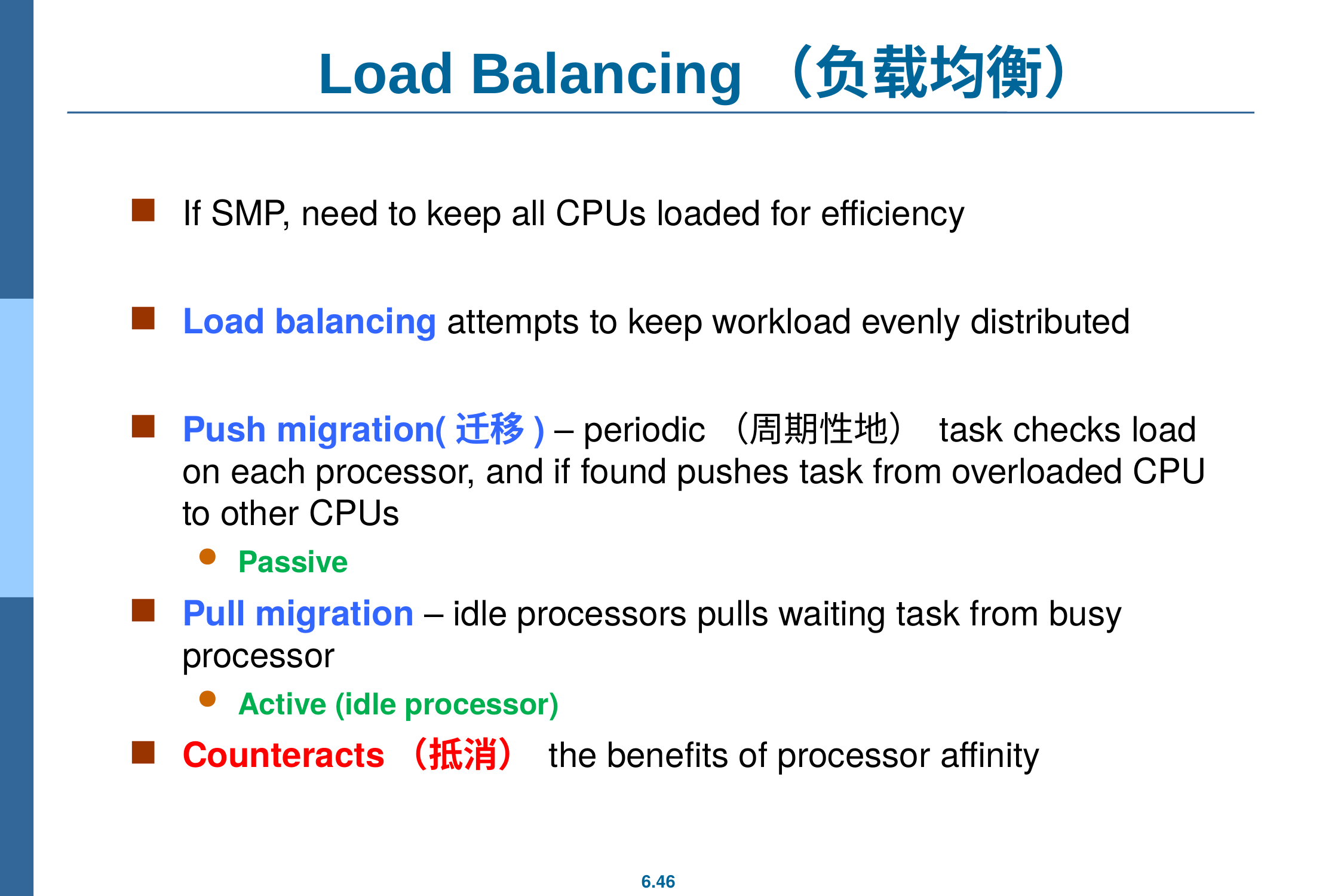

# Load Balancing（负载均衡）
If SMP, need to keep all CPUs loaded for efficiency

Load balancing attempts to keep workload evenly distributed

Push migration(迁移) – periodic（周期性地） task checks load on each processor, and if found pushes task from overloaded CPU to other CPUs
Passive
Pull migration – idle processors pulls waiting task from busy processor
Active (idle processor)
Counteracts（抵消） the benefits of processor affinity